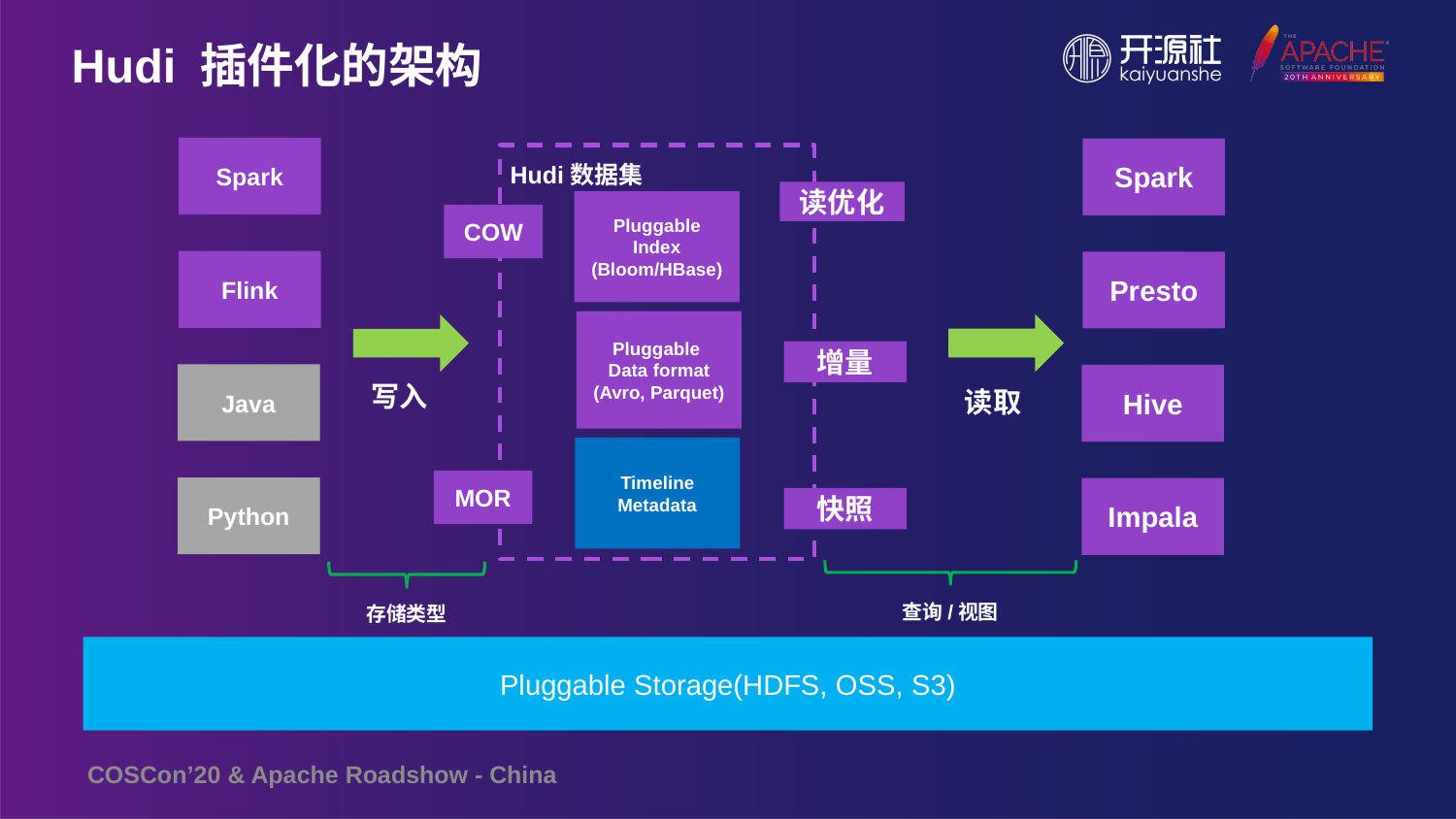

Hudi 插件化的架构
Spark
Spark

Hudi数据集
读优化
Pluggable Index
(Bloom/HBase)
COW
Flink
Presto
Pluggable
Data format
(Avro, Parquet)

增量
Java
Hive
写入
读取
Timeline
Metadata

MOR
Python
Impala
快照

查询/视图
存储类型
Pluggable Storage(HDFS, OSS, S3)